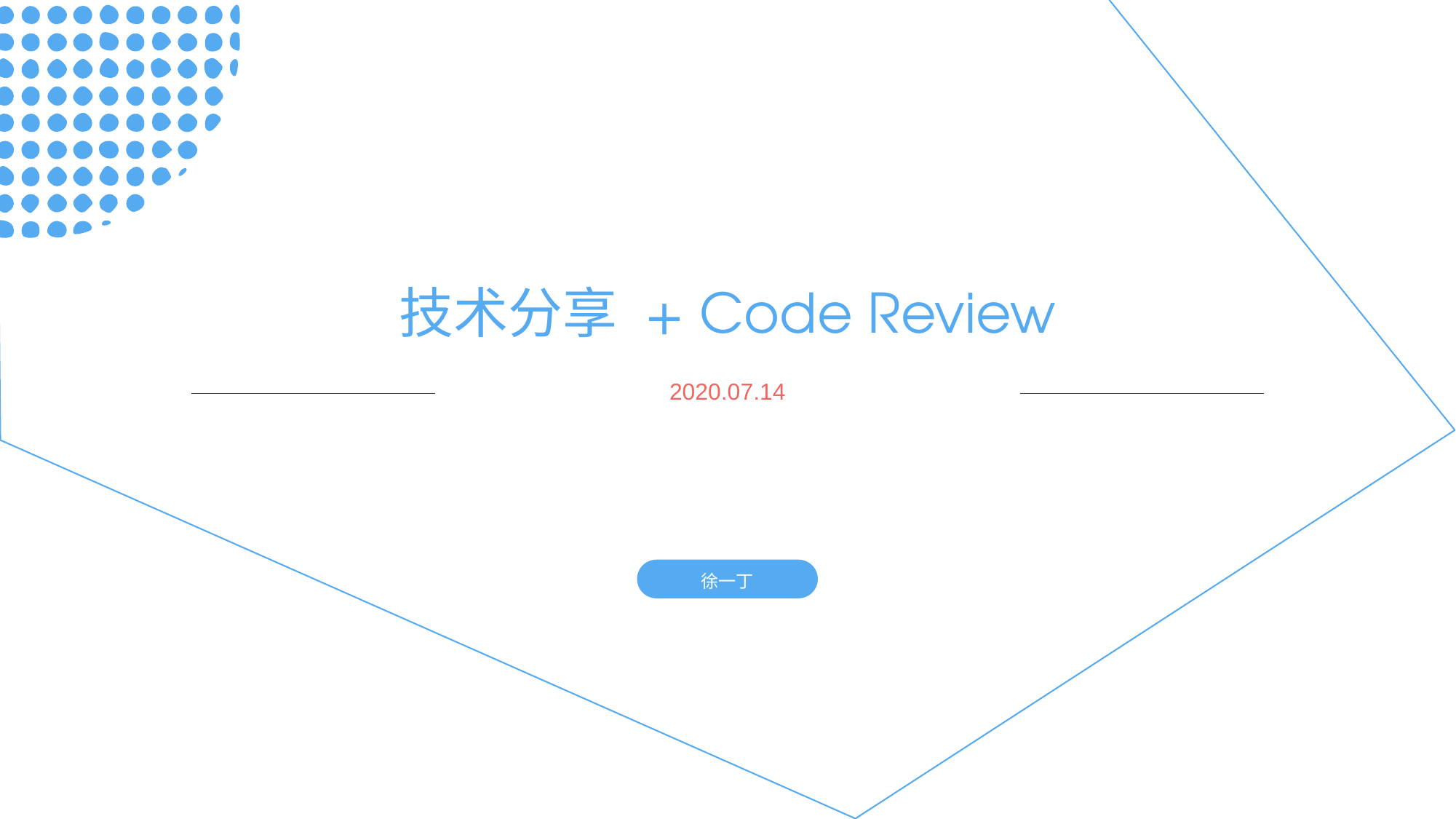

# 技术分享 + Code Review
2020.07.14

徐一丁